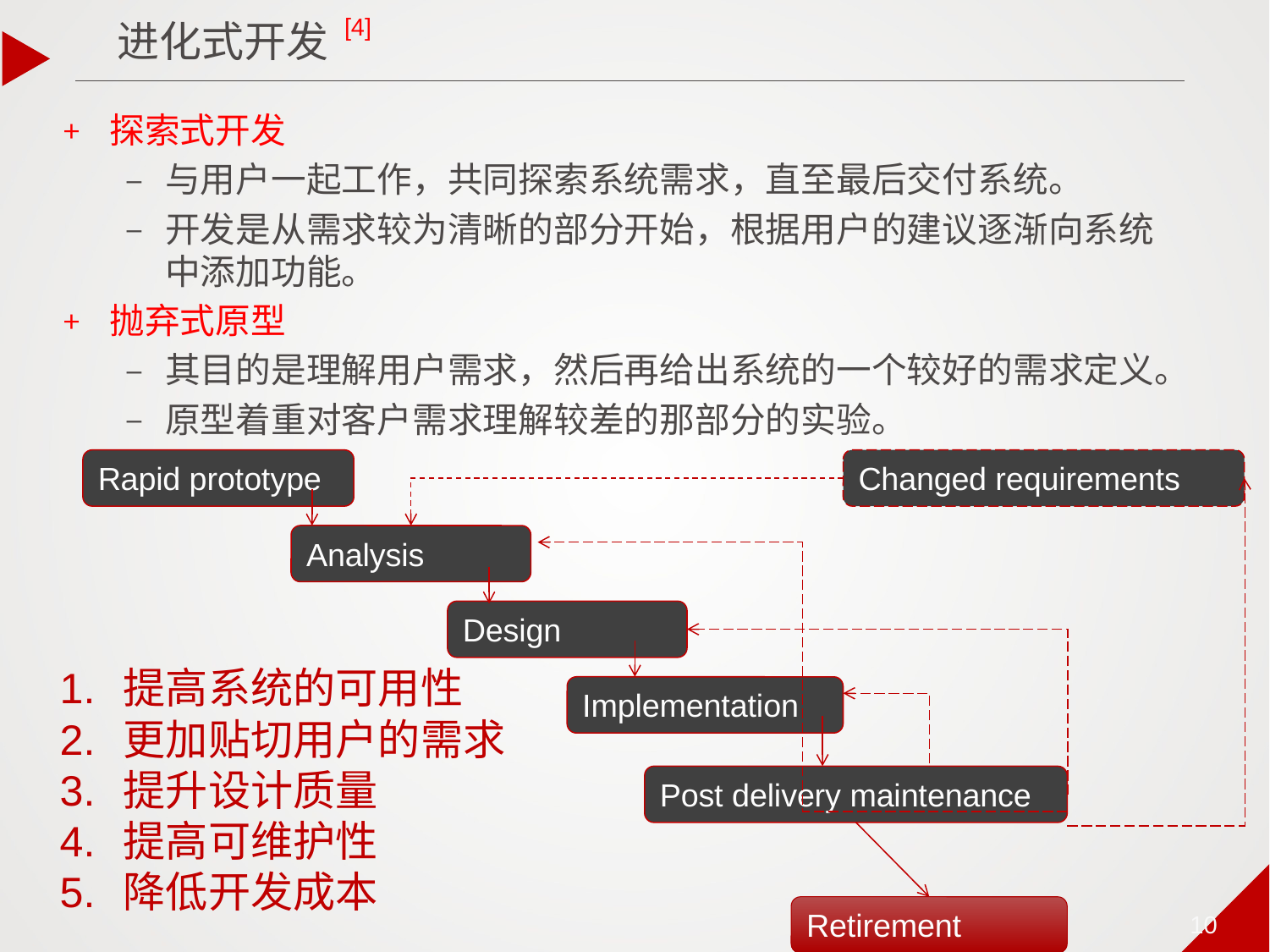

进化式开发 [4]

探索式开发
与用户一起工作，共同探索系统需求，直至最后交付系统。
开发是从需求较为清晰的部分开始，根据用户的建议逐渐向系统中添加功能。
抛弃式原型
其目的是理解用户需求，然后再给出系统的一个较好的需求定义。
原型着重对客户需求理解较差的那部分的实验。
Rapid prototype
Changed requirements
Analysis
Design
Implementation
Post delivery maintenance
Retirement
提高系统的可用性
更加贴切用户的需求
提升设计质量
提高可维护性
降低开发成本